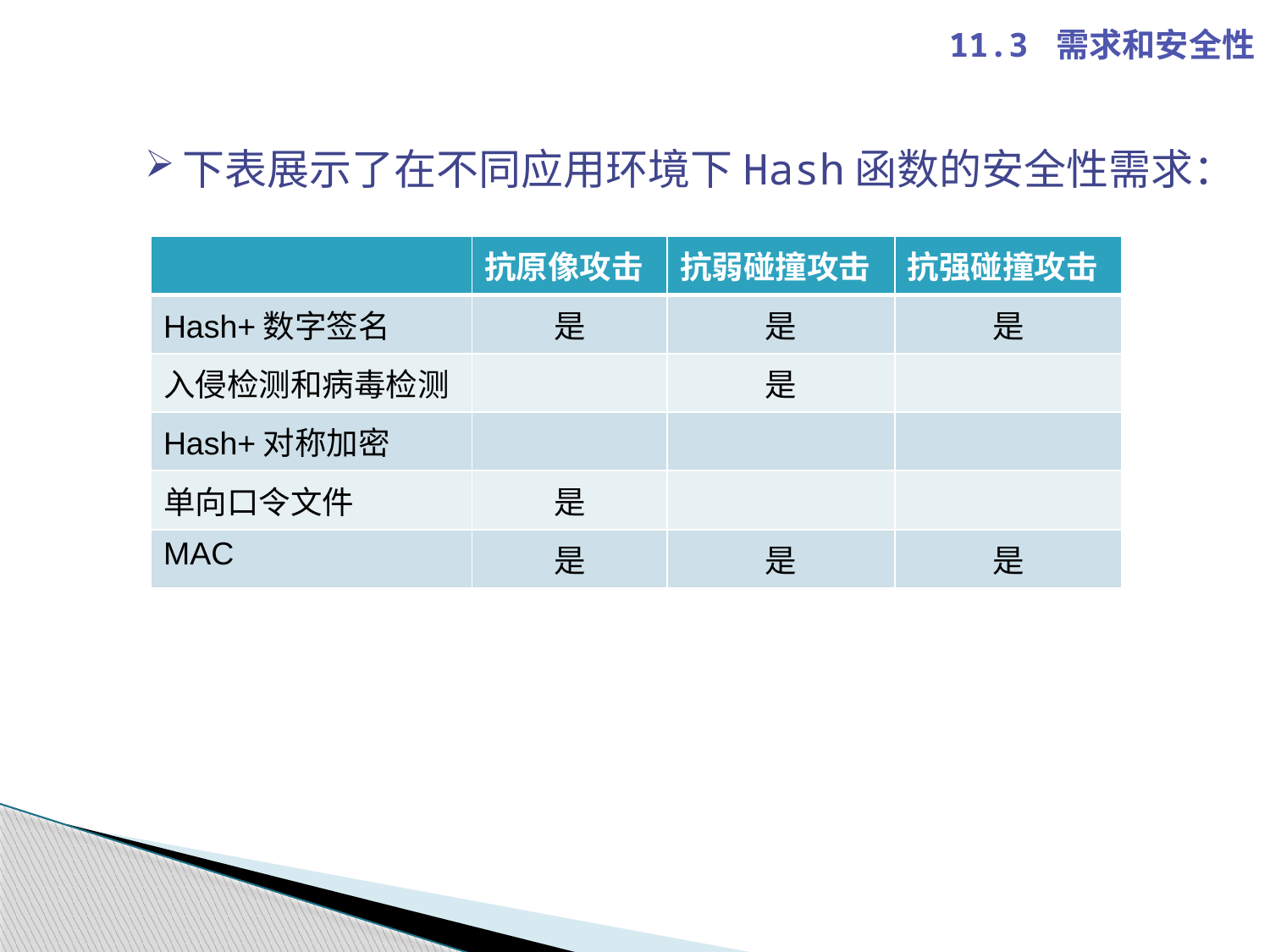

11.3 需求和安全性
下表展示了在不同应用环境下Hash函数的安全性需求：

|  | 抗原像攻击 | 抗弱碰撞攻击 | 抗强碰撞攻击 |
| --- | --- | --- | --- |
| Hash+数字签名 | 是 | 是 | 是 |
| 入侵检测和病毒检测 |  | 是 |  |
| Hash+对称加密 |  |  |  |
| 单向口令文件 | 是 |  |  |
| MAC | 是 | 是 | 是 |